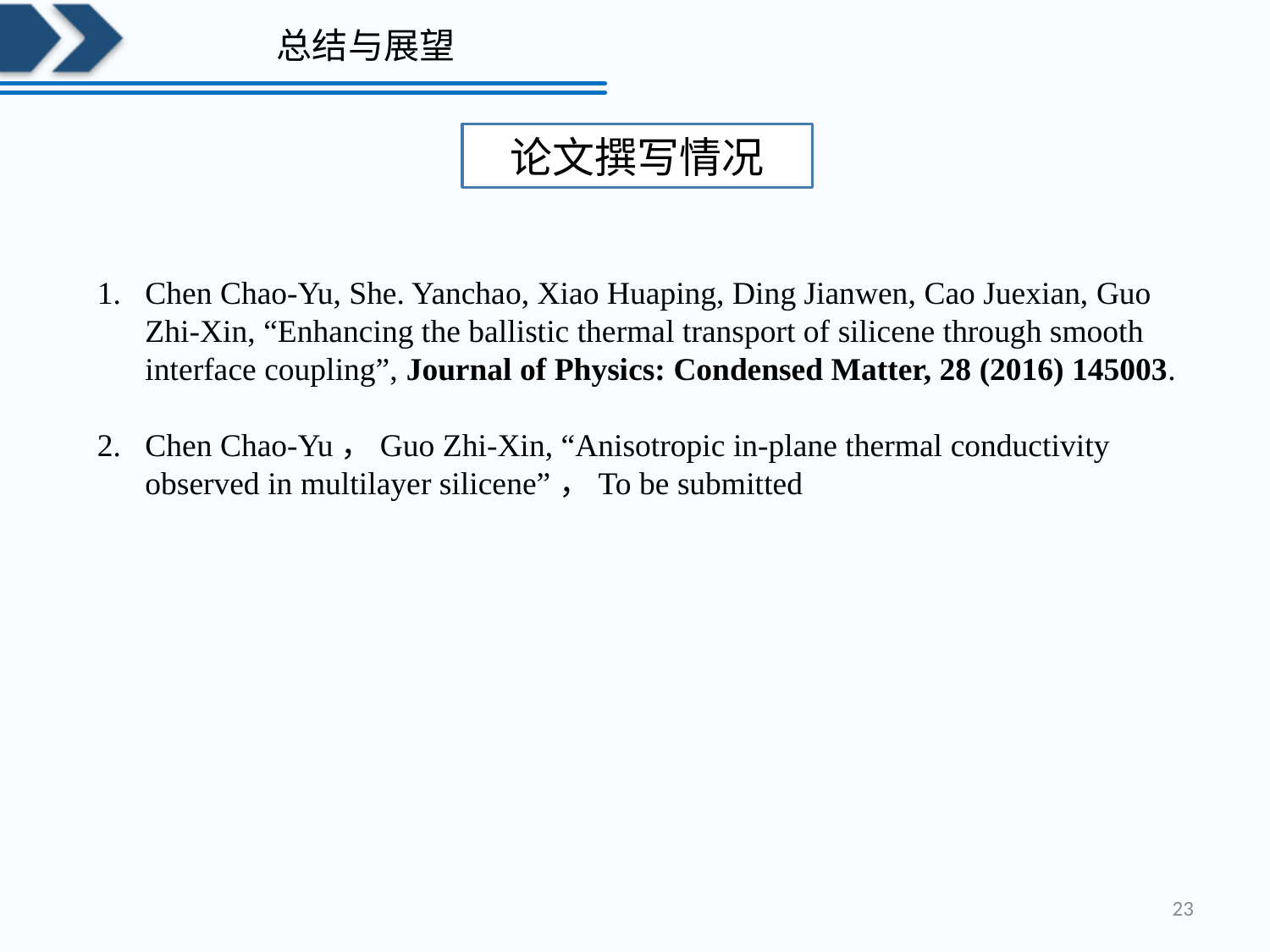

# 总结与展望
论文撰写情况
Chen Chao-Yu, She. Yanchao, Xiao Huaping, Ding Jianwen, Cao Juexian, Guo Zhi-Xin, “Enhancing the ballistic thermal transport of silicene through smooth interface coupling”, Journal of Physics: Condensed Matter, 28 (2016) 145003.

Chen Chao-Yu，Guo Zhi-Xin, “Anisotropic in-plane thermal conductivity observed in multilayer silicene”，To be submitted

23